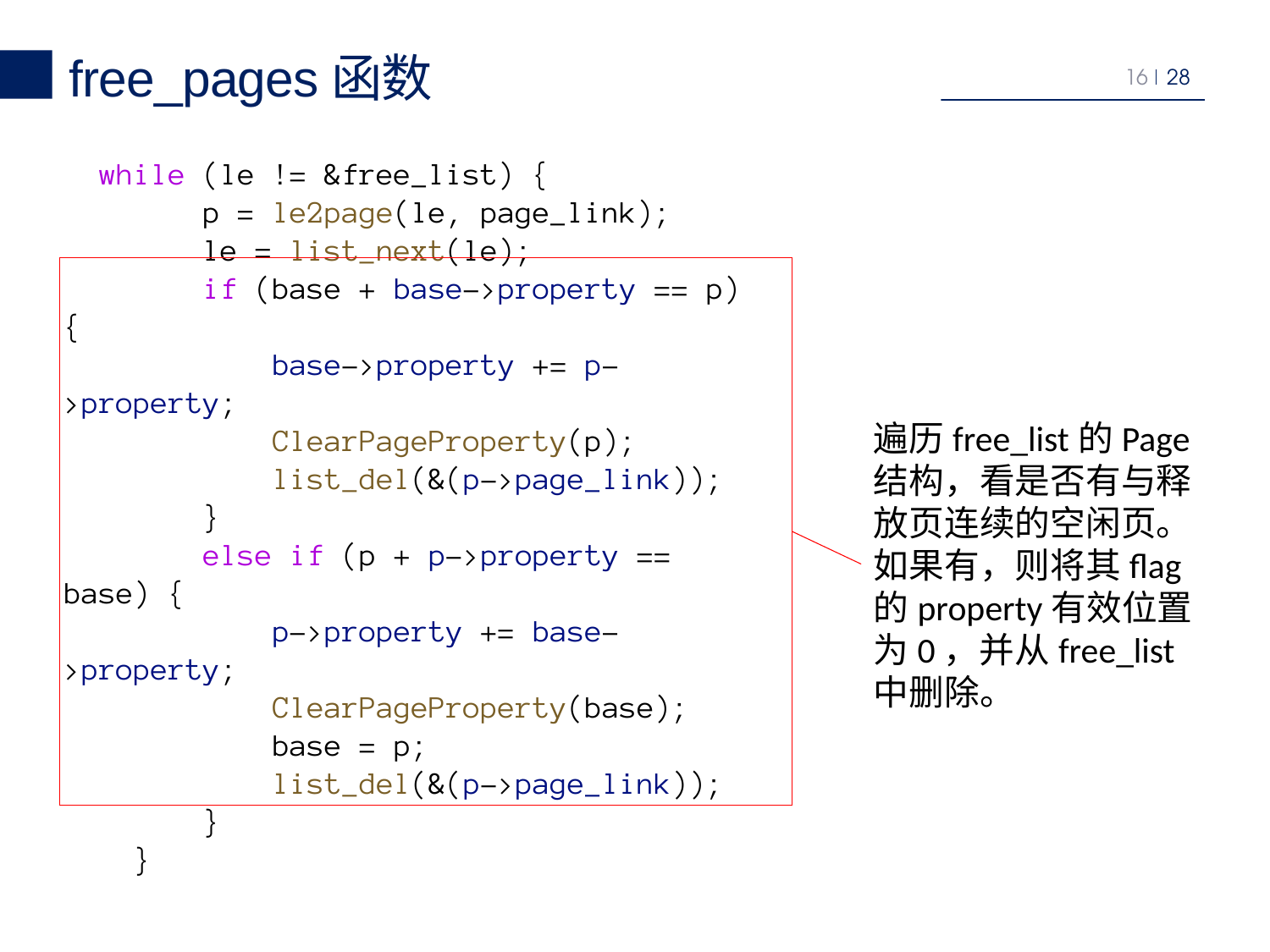

free_pages函数

16
  while (le != &free_list) {
        p = le2page(le, page_link);
        le = list_next(le);
        if (base + base->property == p) {
            base->property += p->property;
            ClearPageProperty(p);
            list_del(&(p->page_link));
        }
        else if (p + p->property == base) {
            p->property += base->property;
            ClearPageProperty(base);
            base = p;
            list_del(&(p->page_link));
        }
    }

遍历free_list的Page结构，看是否有与释放页连续的空闲页。如果有，则将其flag的property有效位置为0，并从free_list中删除。